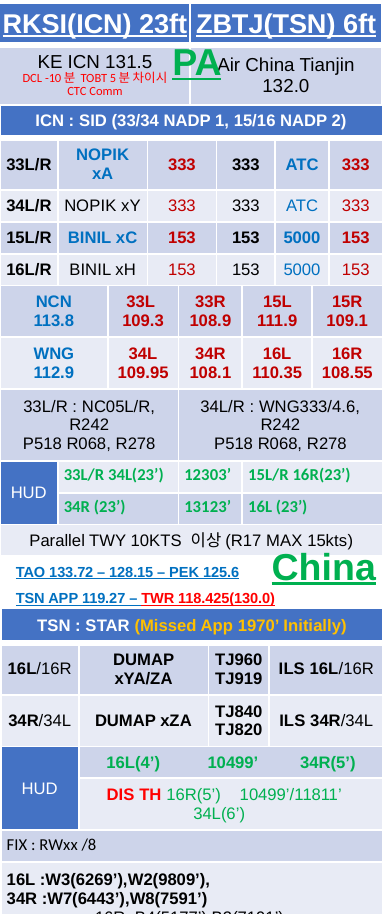

| RKSI(ICN) 23ft | ZBTJ(TSN) 6ft |
| --- | --- |
| KE ICN 131.5 DCL -10분 TOBT 5분 차이시 CTC Comm | Air China Tianjin 132.0 |
PA
| ICN : SID (33/34 NADP 1, 15/16 NADP 2) |  |  |  |  |  |  |  |  |  |
| --- | --- | --- | --- | --- | --- | --- | --- | --- | --- |
| 33L/R | NOPIK xA |  | 333 |  | 333 |  | ATC |  | 333 |
| 34L/R | NOPIK xY |  | 333 |  | 333 |  | ATC |  | 333 |
| 15L/R | BINIL xC |  | 153 |  | 153 |  | 5000 |  | 153 |
| 16L/R | BINIL xH |  | 153 |  | 153 |  | 5000 |  | 153 |
| NCN 113.8 |  | 33L 109.3 |  | 33R 108.9 |  | 15L 111.9 |  | 15R 109.1 |  |
| WNG 112.9 |  | 34L 109.95 |  | 34R 108.1 |  | 16L 110.35 |  | 16R 108.55 |  |
| 33L/R : NC05L/R, R242 P518 R068, R278 |  |  |  | 34L/R : WNG333/4.6, R242 P518 R068, R278 |  |  |  |  |  |
| HUD | 33L/R 34L(23’) |  |  | 12303’ |  | 15L/R 16R(23’) |  |  |  |
|  | 34R (23’) |  |  | 13123’ |  | 16L (23’) |  |  |  |
| Parallel TWY 10KTS 이상(R17 MAX 15kts) |  |  |  |  |  |  |  |  |  |
DEP 125.15 – TGU 132.8 – DLC 132.95
TAO 133.72 – 128.15 – PEK 125.6
TSN APP 119.27 – TWR 118.425(130.0)
China
| TSN : STAR (Missed App 1970’ Initially) |  |  |  |
| --- | --- | --- | --- |
| 16L/16R | DUMAP xYA/ZA | TJ960 TJ919 | ILS 16L/16R |
| 34R/34L | DUMAP xZA | TJ840 TJ820 | ILS 34R/34L |
| HUD | 16L(4’) 10499’ 34R(5’) |  |  |
|  | DIS TH 16R(5’) 10499’/11811’ 34L(6’) |  |  |
| FIX : RWxx /8 |  |  |  |
| 16L :W3(6269’),W2(9809’), 34R :W7(6443’),W8(7591’) 16R :B4(5177’),B3(7191’), 34L :B5(5183’),B6(7201’) |  |  |  |
| Follow me car on D, TAXI SPD Max 27kts |  |  |  |